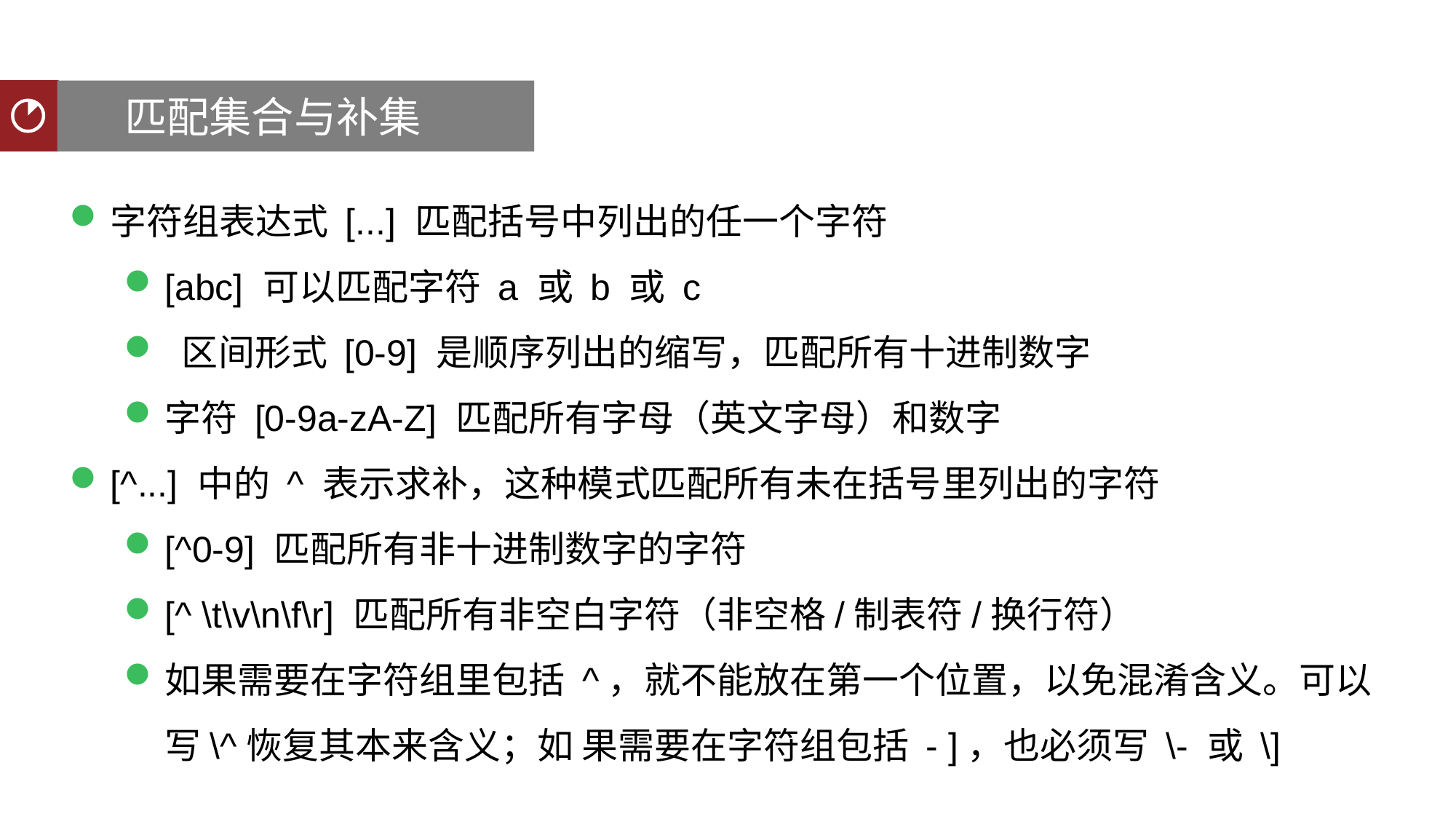

匹配集合与补集

聚类分析
字符组表达式 [...] 匹配括号中列出的任一个字符
[abc] 可以匹配字符 a 或 b 或 c
 区间形式 [0-9] 是顺序列出的缩写，匹配所有十进制数字
字符 [0-9a-zA-Z] 匹配所有字母（英文字母）和数字
[^...] 中的 ^ 表示求补，这种模式匹配所有未在括号里列出的字符
[^0-9] 匹配所有非十进制数字的字符
[^ \t\v\n\f\r] 匹配所有非空白字符（非空格/制表符/换行符）
如果需要在字符组里包括 ^，就不能放在第一个位置，以免混淆含义。可以写\^恢复其本来含义；如 果需要在字符组包括 - ]，也必须写 \- 或 \]